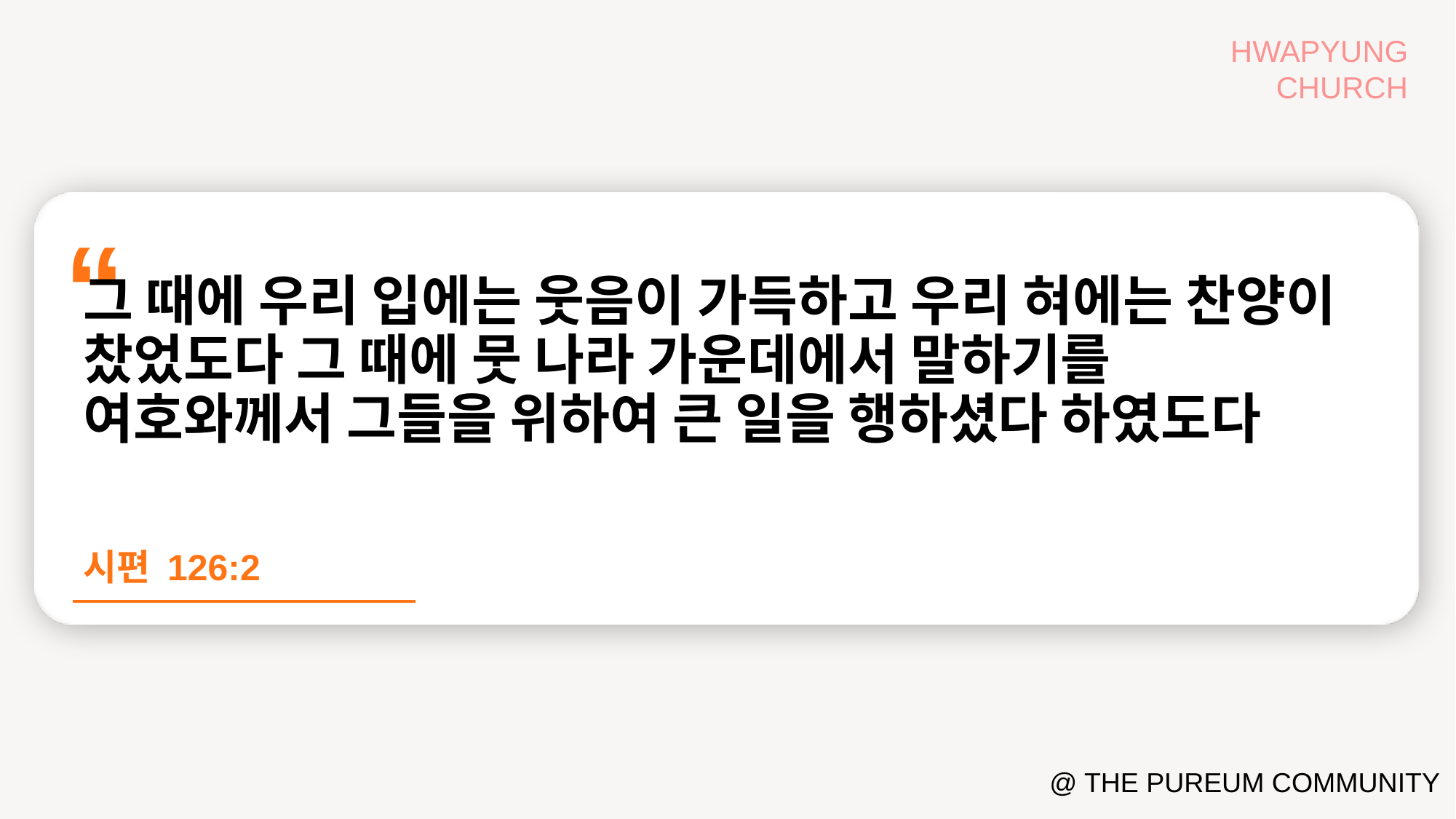

그 때에 우리 입에는 웃음이 가득하고 우리 혀에는 찬양이 찼었도다 그 때에 뭇 나라 가운데에서 말하기를 여호와께서 그들을 위하여 큰 일을 행하셨다 하였도다
시편 126:2